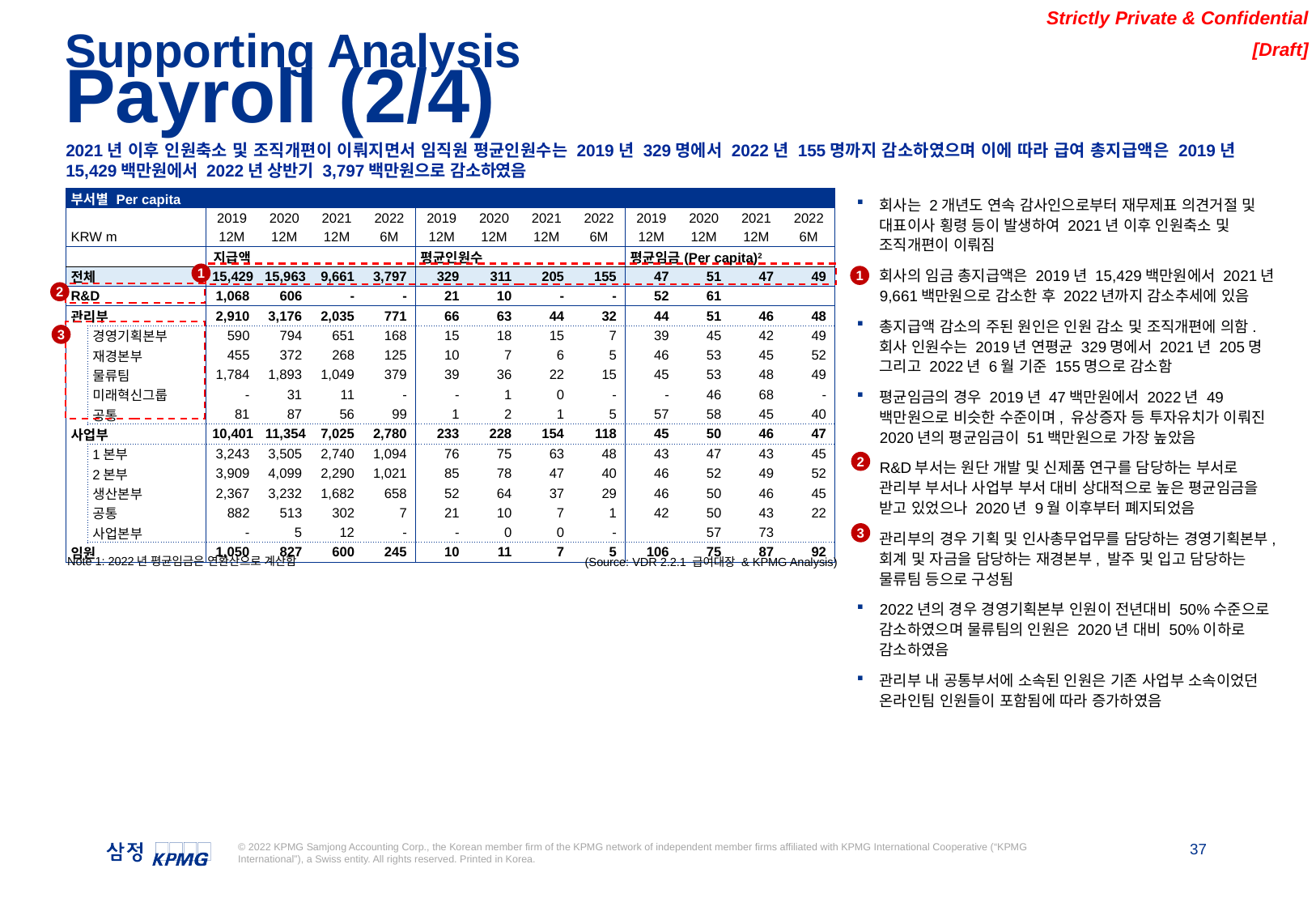

Supporting Analysis
Payroll (2/4)
2021년 이후 인원축소 및 조직개편이 이뤄지면서 임직원 평균인원수는 2019년 329명에서 2022년 155명까지 감소하였으며 이에 따라 급여 총지급액은 2019년 15,429백만원에서 2022년 상반기 3,797백만원으로 감소하였음
회사는 2개년도 연속 감사인으로부터 재무제표 의견거절 및 대표이사 횡령 등이 발생하여 2021년 이후 인원축소 및 조직개편이 이뤄짐
회사의 임금 총지급액은 2019년 15,429백만원에서 2021년 9,661백만원으로 감소한 후 2022년까지 감소추세에 있음
총지급액 감소의 주된 원인은 인원 감소 및 조직개편에 의함. 회사 인원수는 2019년 연평균 329명에서 2021년 205명 그리고 2022년 6월 기준 155명으로 감소함
평균임금의 경우 2019년 47백만원에서 2022년 49백만원으로 비슷한 수준이며, 유상증자 등 투자유치가 이뤄진 2020년의 평균임금이 51백만원으로 가장 높았음
R&D부서는 원단 개발 및 신제품 연구를 담당하는 부서로 관리부 부서나 사업부 부서 대비 상대적으로 높은 평균임금을 받고 있었으나 2020년 9월 이후부터 폐지되었음
관리부의 경우 기획 및 인사총무업무를 담당하는 경영기획본부, 회계 및 자금을 담당하는 재경본부, 발주 및 입고 담당하는 물류팀 등으로 구성됨
2022년의 경우 경영기획본부 인원이 전년대비 50%수준으로 감소하였으며 물류팀의 인원은 2020년 대비 50%이하로 감소하였음
관리부 내 공통부서에 소속된 인원은 기존 사업부 소속이었던 온라인팀 인원들이 포함됨에 따라 증가하였음

| 부서별 Per capita |  |  |  |  |  |  |  |  |  |  |  |  |  |  |
| --- | --- | --- | --- | --- | --- | --- | --- | --- | --- | --- | --- | --- | --- | --- |
|  |  |  | 2019 | 2020 | 2021 | 2022 | 2019 | 2020 | 2021 | 2022 | 2019 | 2020 | 2021 | 2022 |
| KRW m |  |  | 12M | 12M | 12M | 6M | 12M | 12M | 12M | 6M | 12M | 12M | 12M | 6M |
|  |  |  | 지급액 |  |  |  | 평균인원수 |  |  |  | 평균임금(Per capita)2 |  |  |  |
| 전체 |  |  | 15,429 | 15,963 | 9,661 | 3,797 | 329 | 311 | 205 | 155 | 47 | 51 | 47 | 49 |
| R&D |  |  | 1,068 | 606 | - | - | 21 | 10 | - | - | 52 | 61 |  |  |
| 관리부 |  |  | 2,910 | 3,176 | 2,035 | 771 | 66 | 63 | 44 | 32 | 44 | 51 | 46 | 48 |
|  | 경영기획본부 |  | 590 | 794 | 651 | 168 | 15 | 18 | 15 | 7 | 39 | 45 | 42 | 49 |
|  | 재경본부 |  | 455 | 372 | 268 | 125 | 10 | 7 | 6 | 5 | 46 | 53 | 45 | 52 |
|  | 물류팀 |  | 1,784 | 1,893 | 1,049 | 379 | 39 | 36 | 22 | 15 | 45 | 53 | 48 | 49 |
|  | 미래혁신그룹 |  | - | 31 | 11 | - | - | 1 | 0 | - | - | 46 | 68 | - |
|  | 공통 |  | 81 | 87 | 56 | 99 | 1 | 2 | 1 | 5 | 57 | 58 | 45 | 40 |
| 사업부 |  |  | 10,401 | 11,354 | 7,025 | 2,780 | 233 | 228 | 154 | 118 | 45 | 50 | 46 | 47 |
|  | 1본부 |  | 3,243 | 3,505 | 2,740 | 1,094 | 76 | 75 | 63 | 48 | 43 | 47 | 43 | 45 |
|  | 2본부 |  | 3,909 | 4,099 | 2,290 | 1,021 | 85 | 78 | 47 | 40 | 46 | 52 | 49 | 52 |
|  | 생산본부 |  | 2,367 | 3,232 | 1,682 | 658 | 52 | 64 | 37 | 29 | 46 | 50 | 46 | 45 |
|  | 공통 |  | 882 | 513 | 302 | 7 | 21 | 10 | 7 | 1 | 42 | 50 | 43 | 22 |
|  | 사업본부 |  | - | 5 | 12 | - | - | 0 | 0 | - |  | 57 | 73 |  |
| 임원 |  |  | 1,050 | 827 | 600 | 245 | 10 | 11 | 7 | 5 | 106 | 75 | 87 | 92 |
1

1
2

3
2
3
(Source: VDR 2.2.1 급여대장 & KPMG Analysis)
Note 1: 2022년 평균임금은 연환산으로 계산함